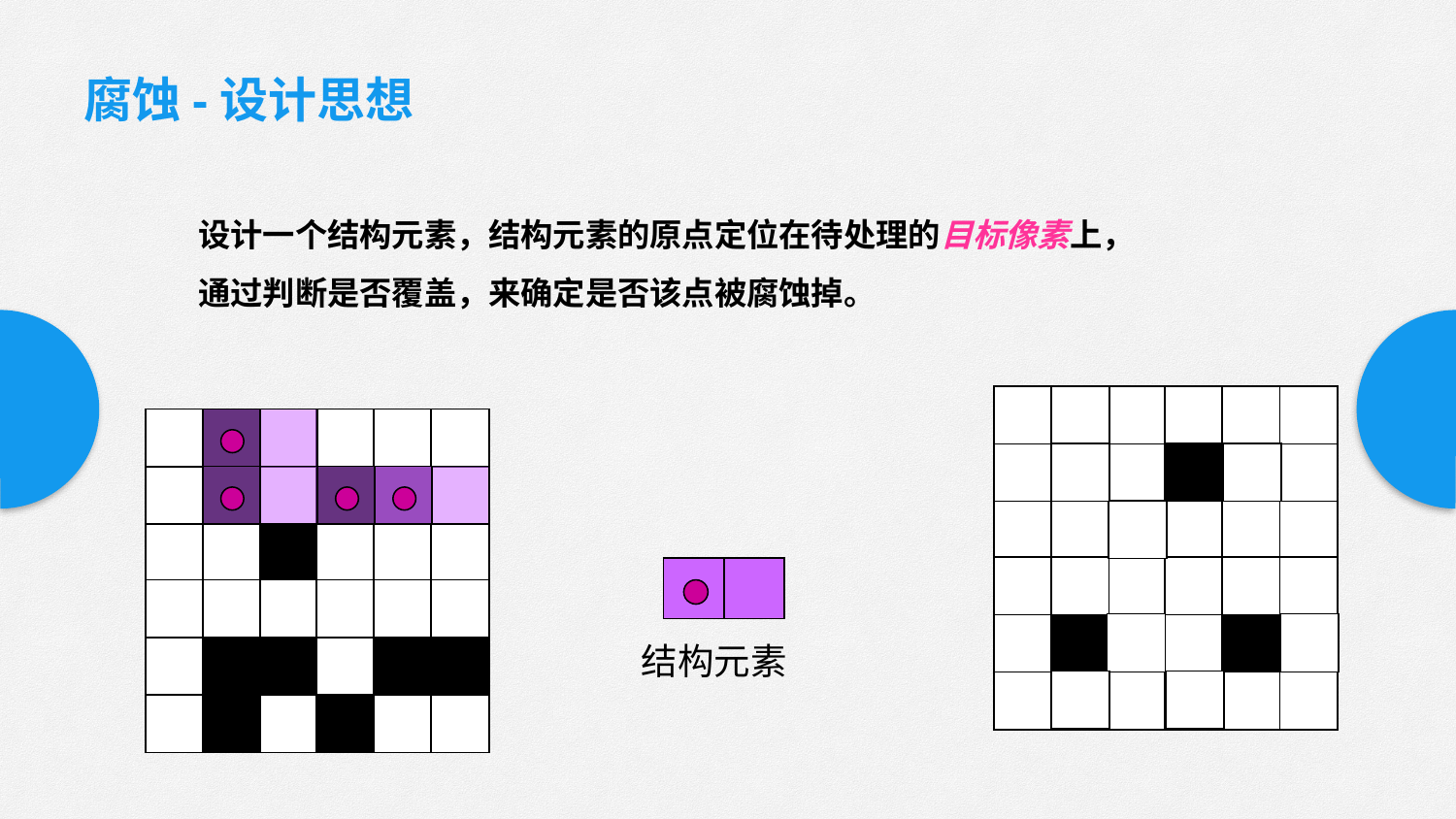

腐蚀-设计思想
设计一个结构元素，结构元素的原点定位在待处理的目标像素上，通过判断是否覆盖，来确定是否该点被腐蚀掉。

结构元素